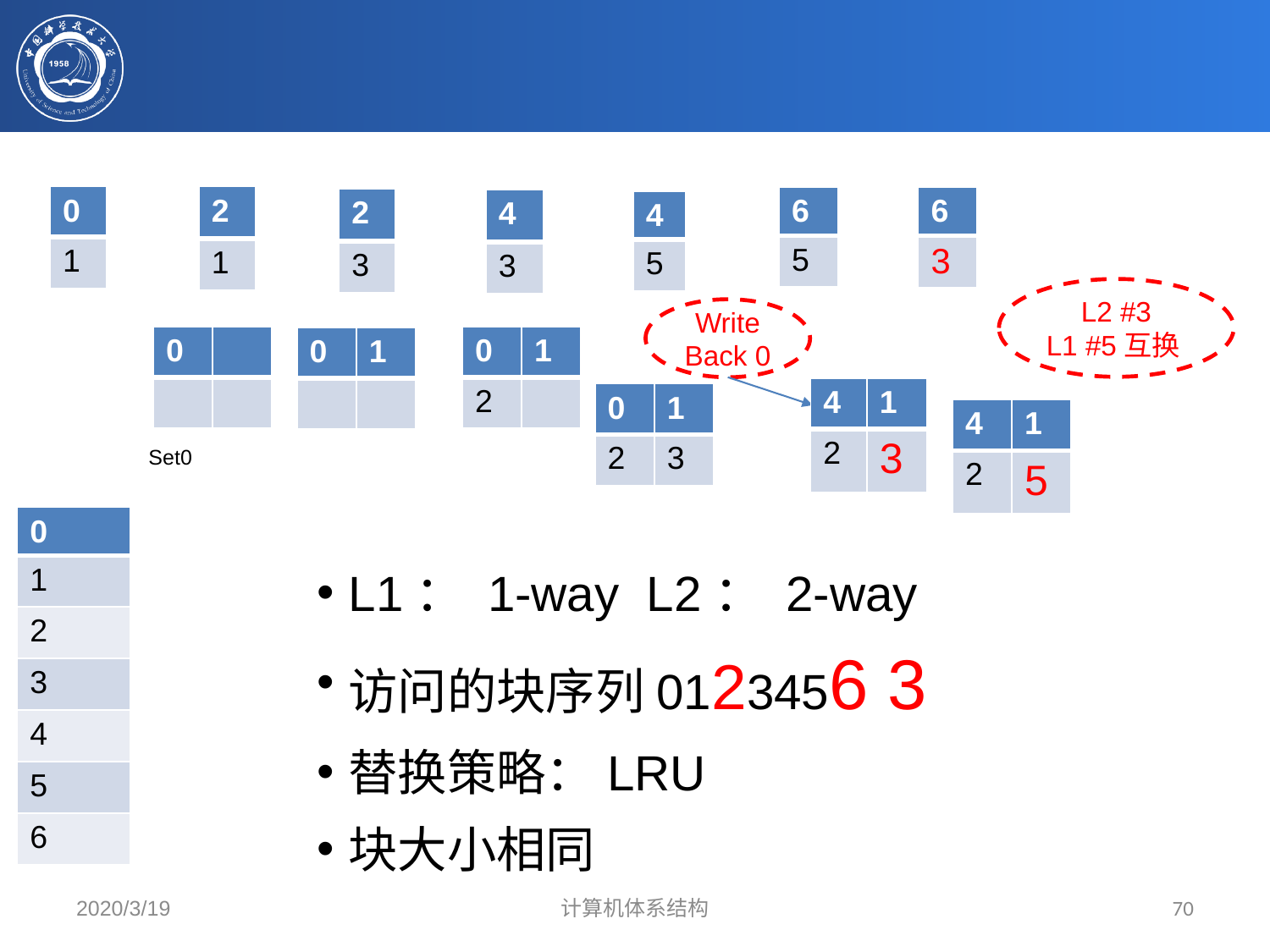

#
| 0 |
| --- |
| 1 |
| 2 |
| --- |
| 1 |
| 6 |
| --- |
| 5 |
| 6 |
| --- |
| 3 |
| 2 |
| --- |
| 3 |
| 4 |
| --- |
| 3 |
| 4 |
| --- |
| 5 |
L2 #3
L1 #5互换
Write
Back 0
| 0 |  |
| --- | --- |
|  |  |
| 0 | 1 |
| --- | --- |
| 2 |  |
| 0 | 1 |
| --- | --- |
|  |  |
| 4 | 1 |
| --- | --- |
| 2 | 3 |
| 0 | 1 |
| --- | --- |
| 2 | 3 |
| 4 | 1 |
| --- | --- |
| 2 | 5 |
Set0
| 0 |
| --- |
| 1 |
| 2 |
| 3 |
| 4 |
| 5 |
| 6 |
L1： 1-way  L2： 2-way
访问的块序列0123456 3
替换策略：LRU
块大小相同
2020/3/19
计算机体系结构
70